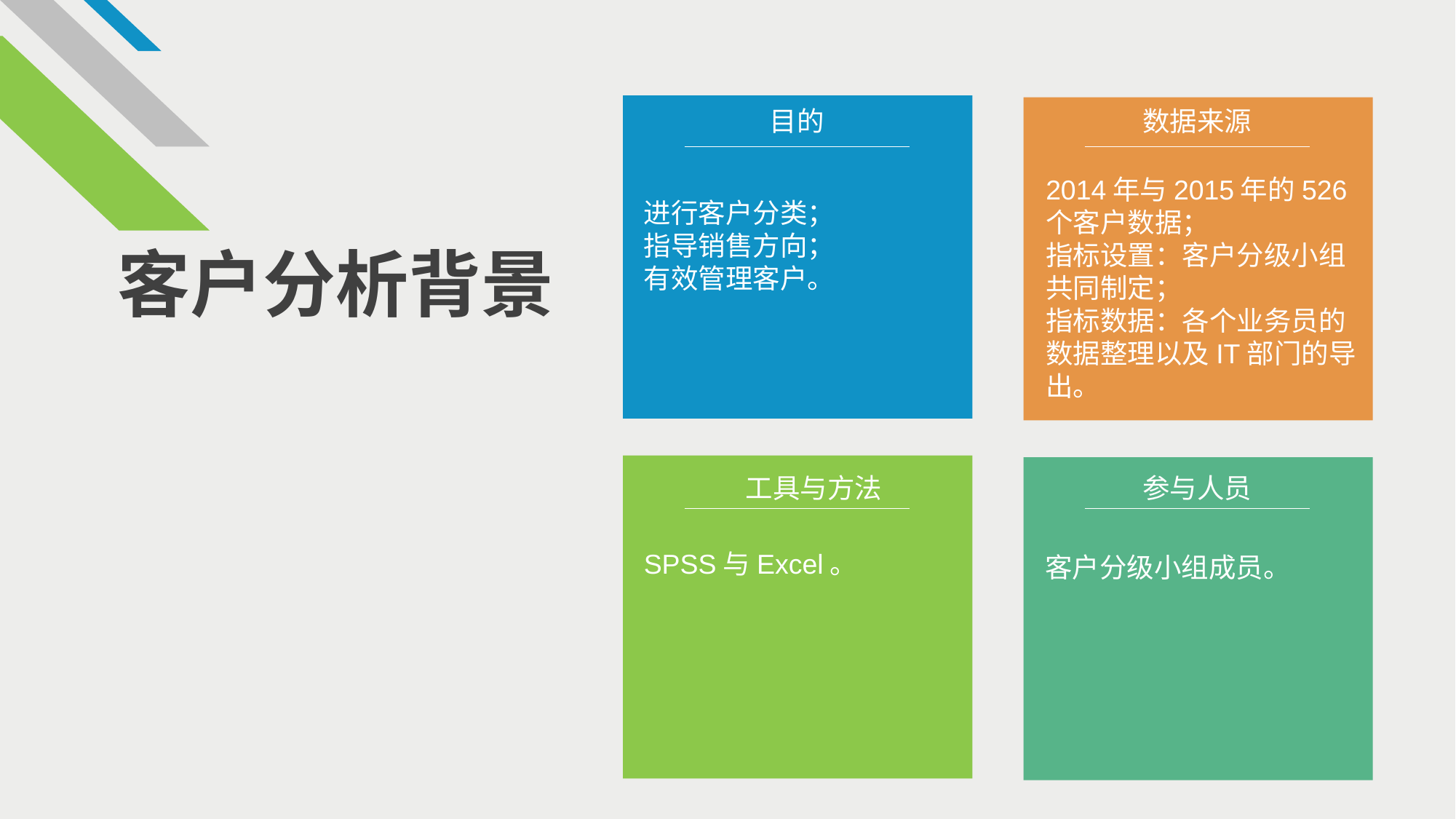

目的
数据来源
2014年与2015年的526个客户数据；
指标设置：客户分级小组共同制定；
指标数据：各个业务员的数据整理以及IT部门的导出。
进行客户分类；
指导销售方向；
有效管理客户。

客户分析背景

工具与方法
参与人员
SPSS与Excel。
客户分级小组成员。